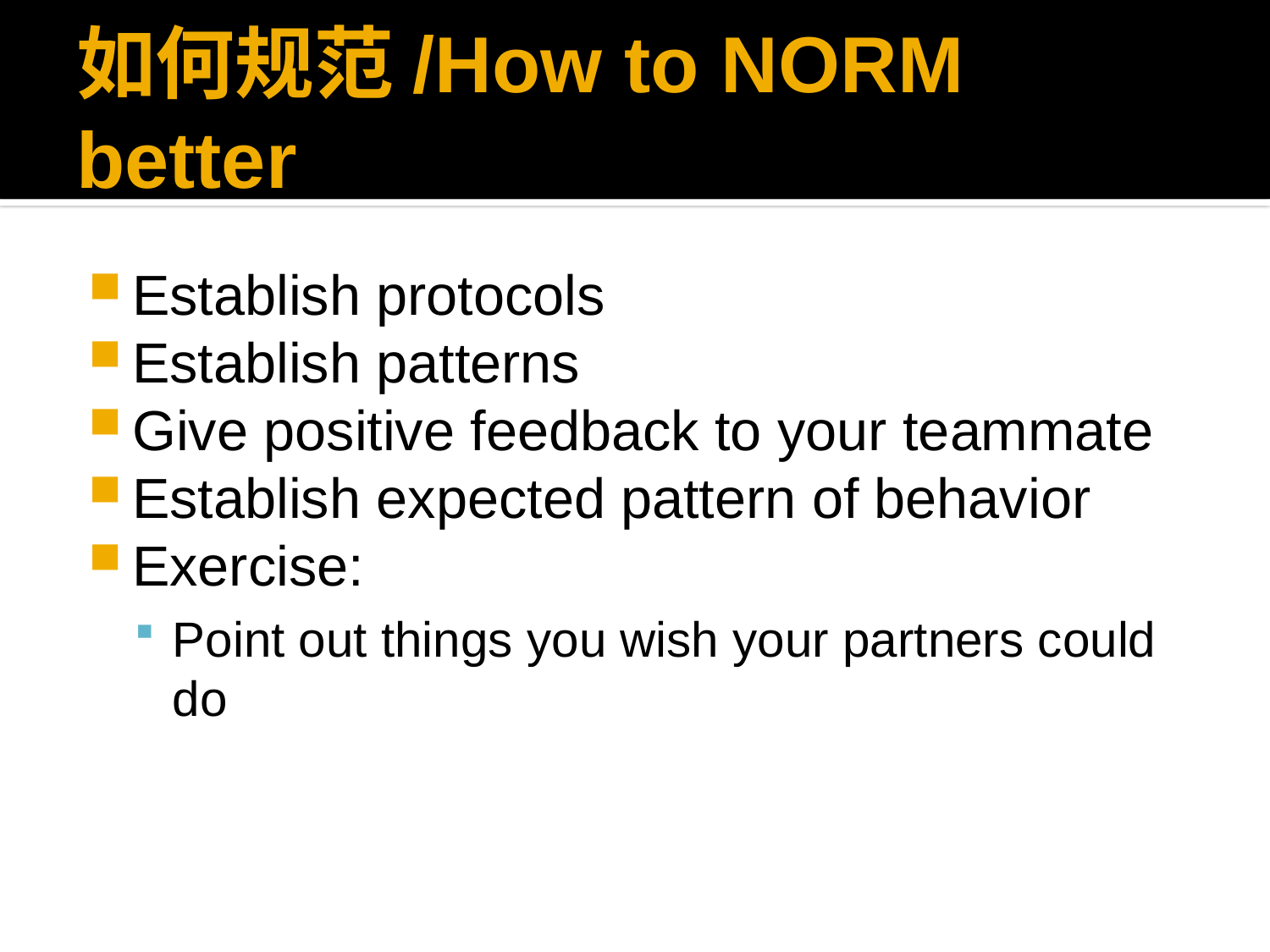

# 如何规范/How to NORM better
Establish protocols
Establish patterns
Give positive feedback to your teammate
Establish expected pattern of behavior
Exercise:
Point out things you wish your partners could do